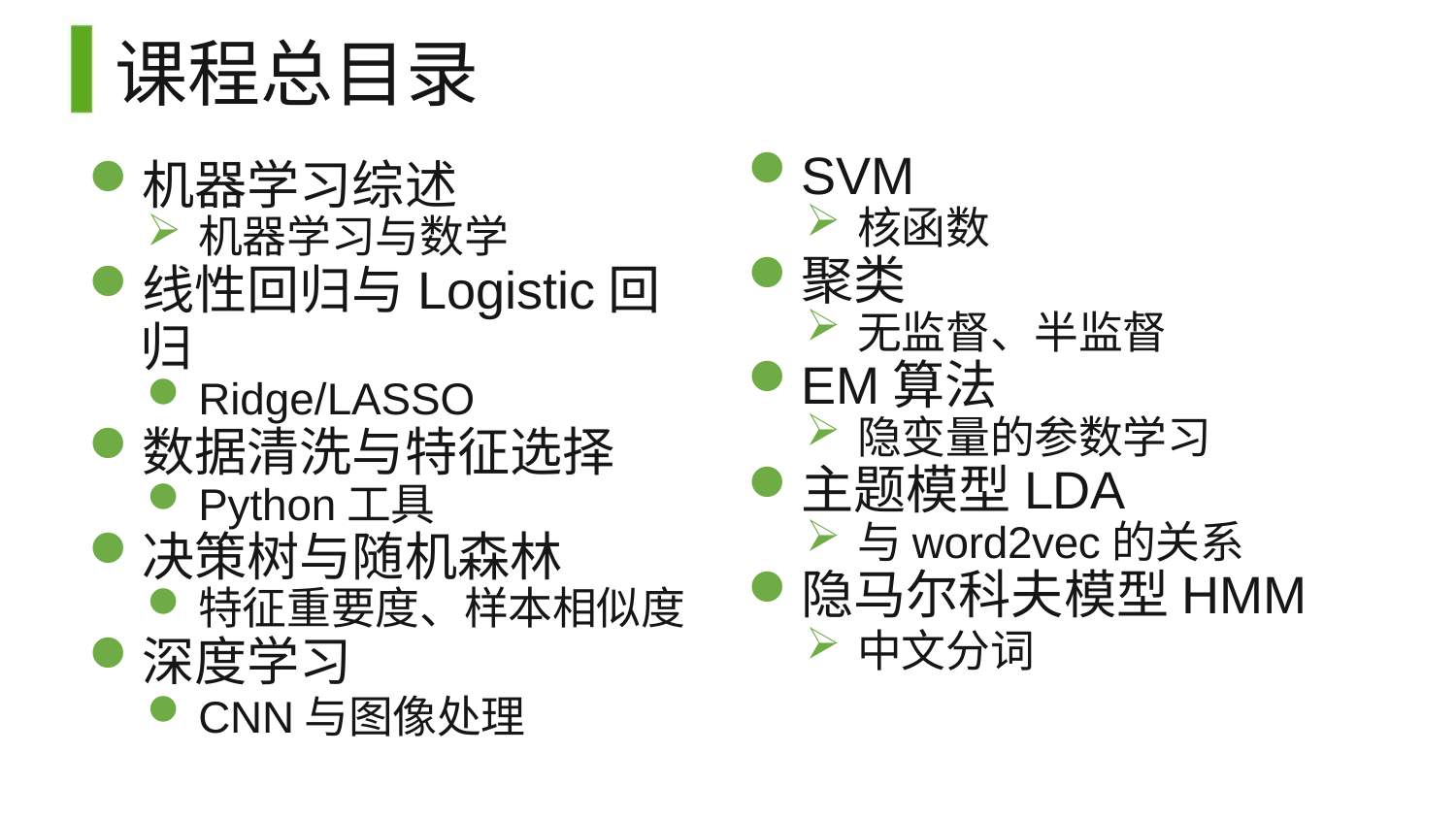

# 课程总目录
SVM
核函数
聚类
无监督、半监督
EM算法
隐变量的参数学习
主题模型LDA
与word2vec的关系
隐马尔科夫模型HMM
中文分词
机器学习综述
机器学习与数学
线性回归与Logistic回归
Ridge/LASSO
数据清洗与特征选择
Python工具
决策树与随机森林
特征重要度、样本相似度
深度学习
CNN与图像处理